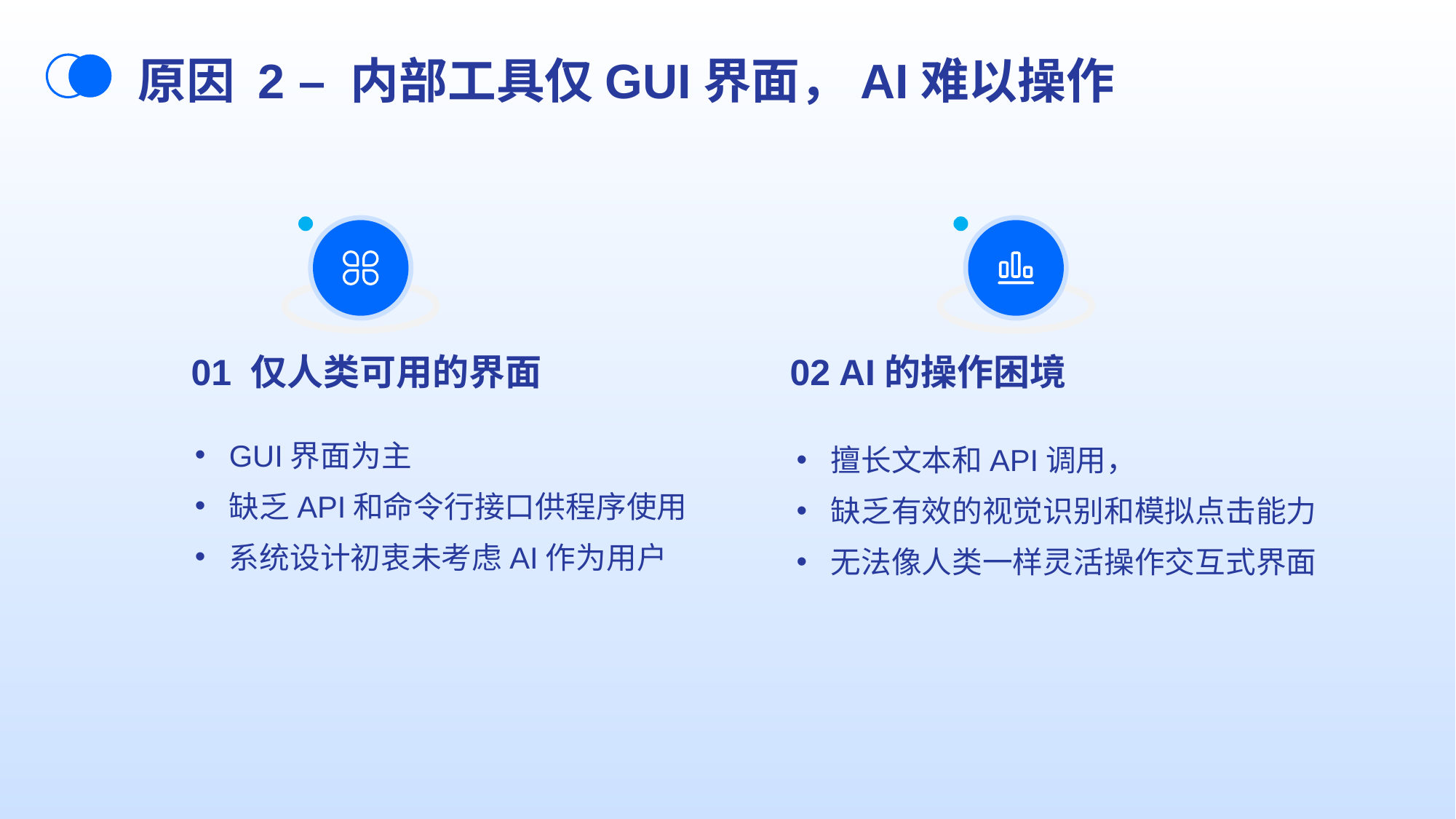

原因 2 – 内部工具仅GUI界面，AI难以操作

01 仅人类可用的界面
02 AI的操作困境
GUI界面为主
缺乏API和命令行接口供程序使用
系统设计初衷未考虑AI作为用户
擅长文本和API调用，
缺乏有效的视觉识别和模拟点击能力
无法像人类一样灵活操作交互式界面